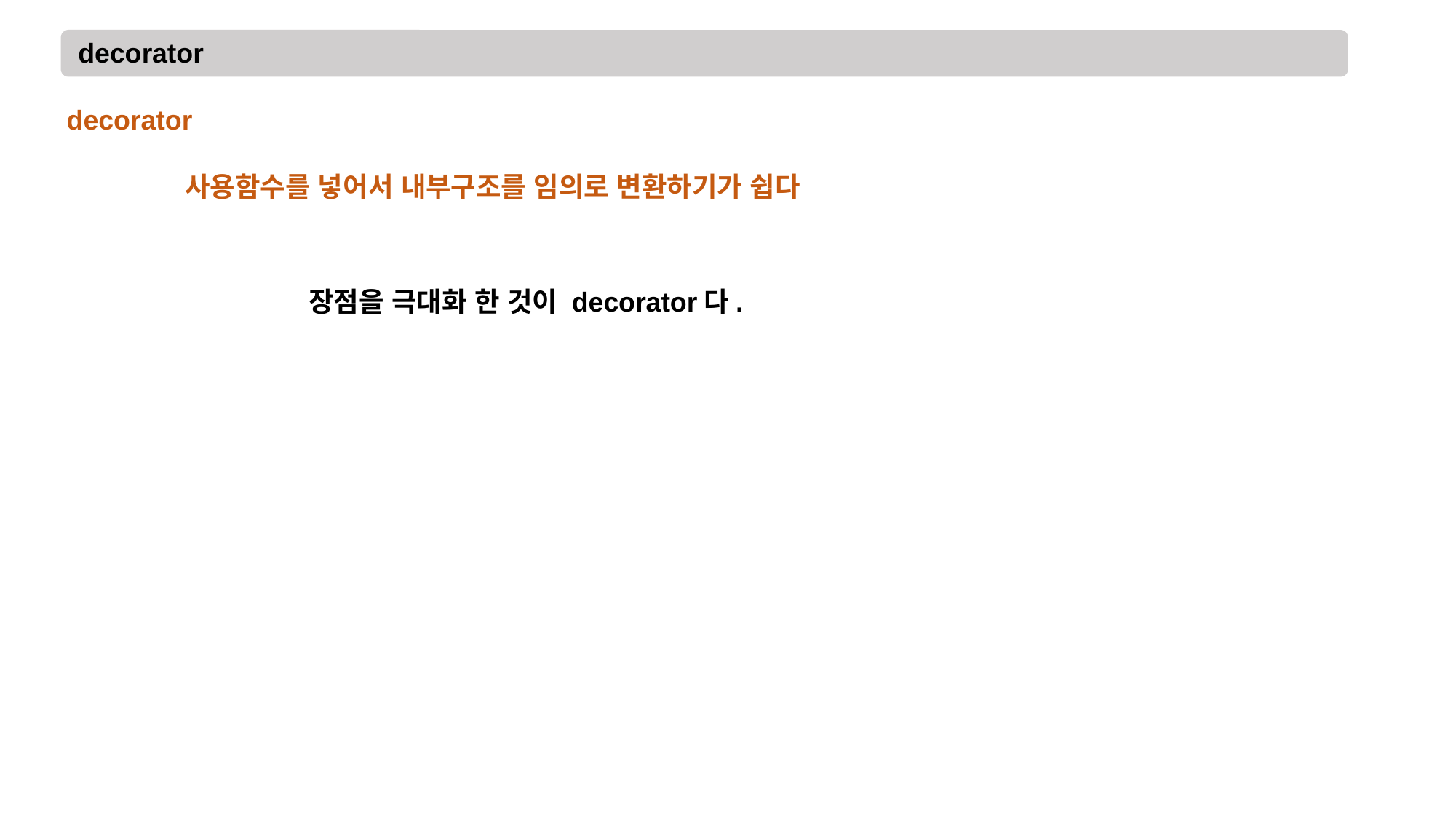

decorator
decorator
사용함수를 넣어서 내부구조를 임의로 변환하기가 쉽다
장점을 극대화 한 것이 decorator다.